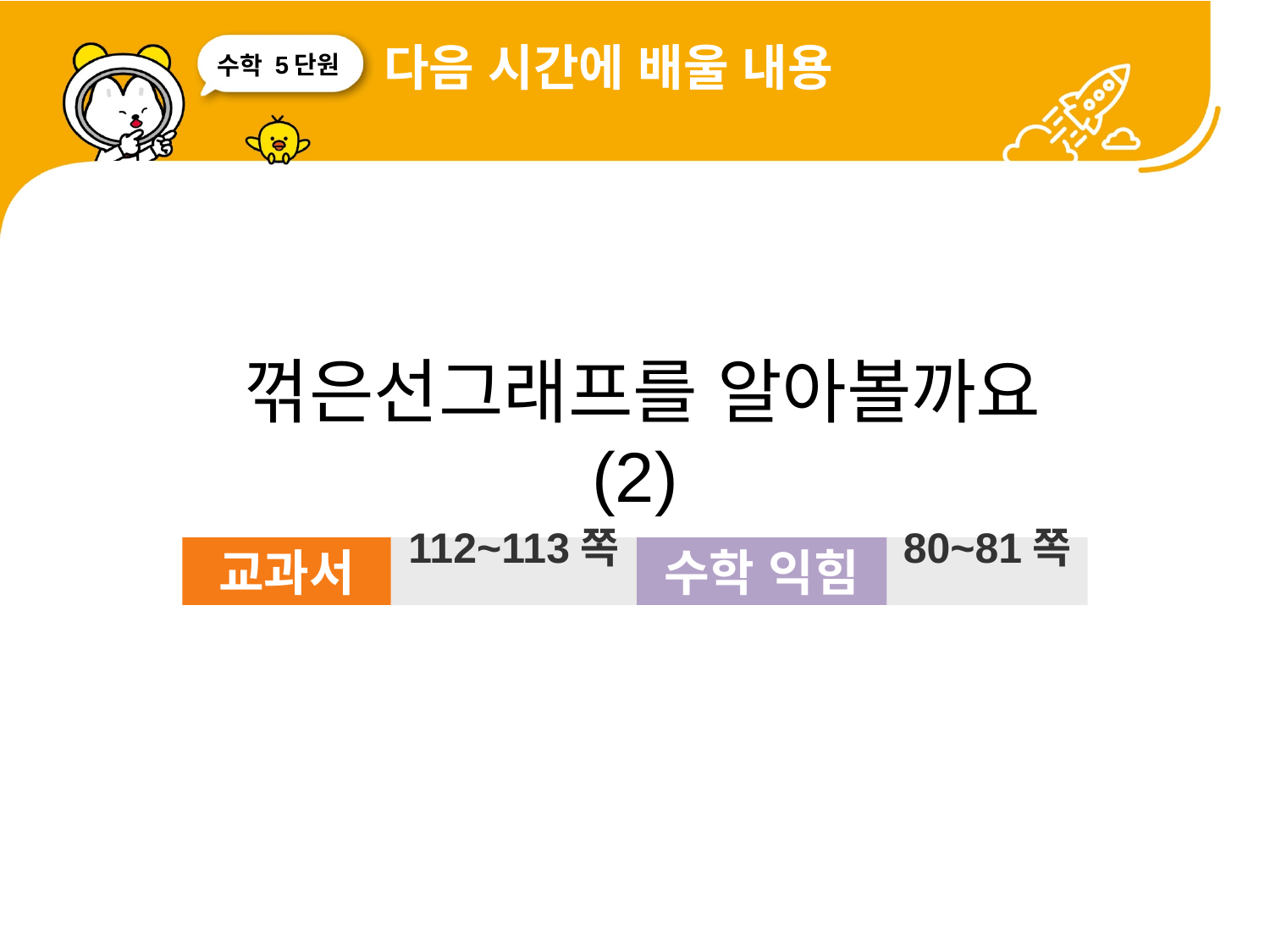

다음 시간에 배울 내용
5단원
 꺾은선그래프를 알아볼까요(2)
교과서
112~113쪽
수학 익힘
80~81쪽